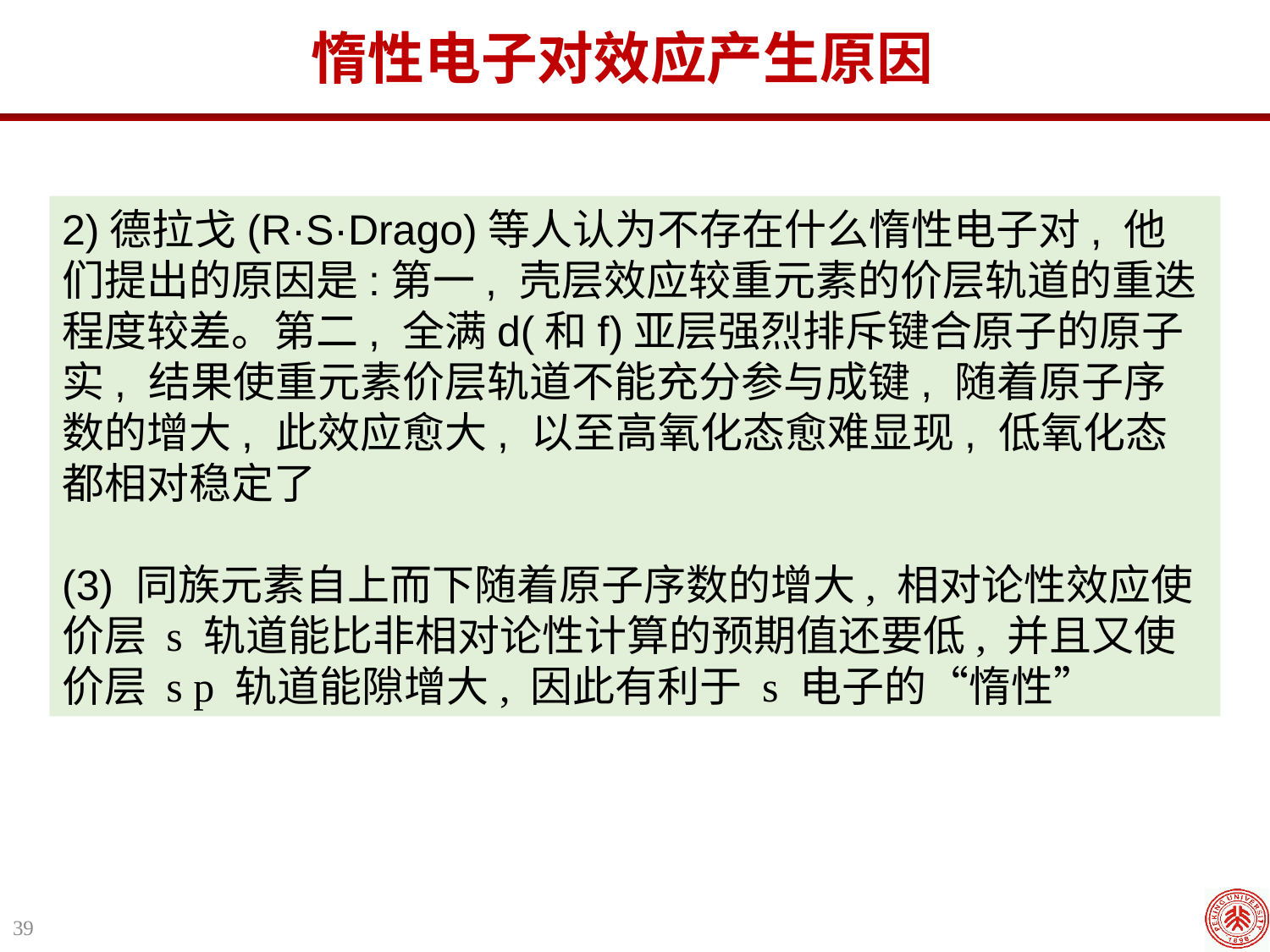

惰性电子对效应产生原因

2)德拉戈(R·S·Drago)等人认为不存在什么惰性电子对, 他们提出的原因是:第一, 壳层效应较重元素的价层轨道的重迭程度较差。第二, 全满d(和f)亚层强烈排斥键合原子的原子实, 结果使重元素价层轨道不能充分参与成键, 随着原子序数的增大, 此效应愈大, 以至高氧化态愈难显现, 低氧化态都相对稳定了

(3) 同族元素自上而下随着原子序数的增大, 相对论性效应使价层 s 轨道能比非相对论性计算的预期值还要低, 并且又使价层 s p 轨道能隙增大, 因此有利于 s 电子的“惰性”
39